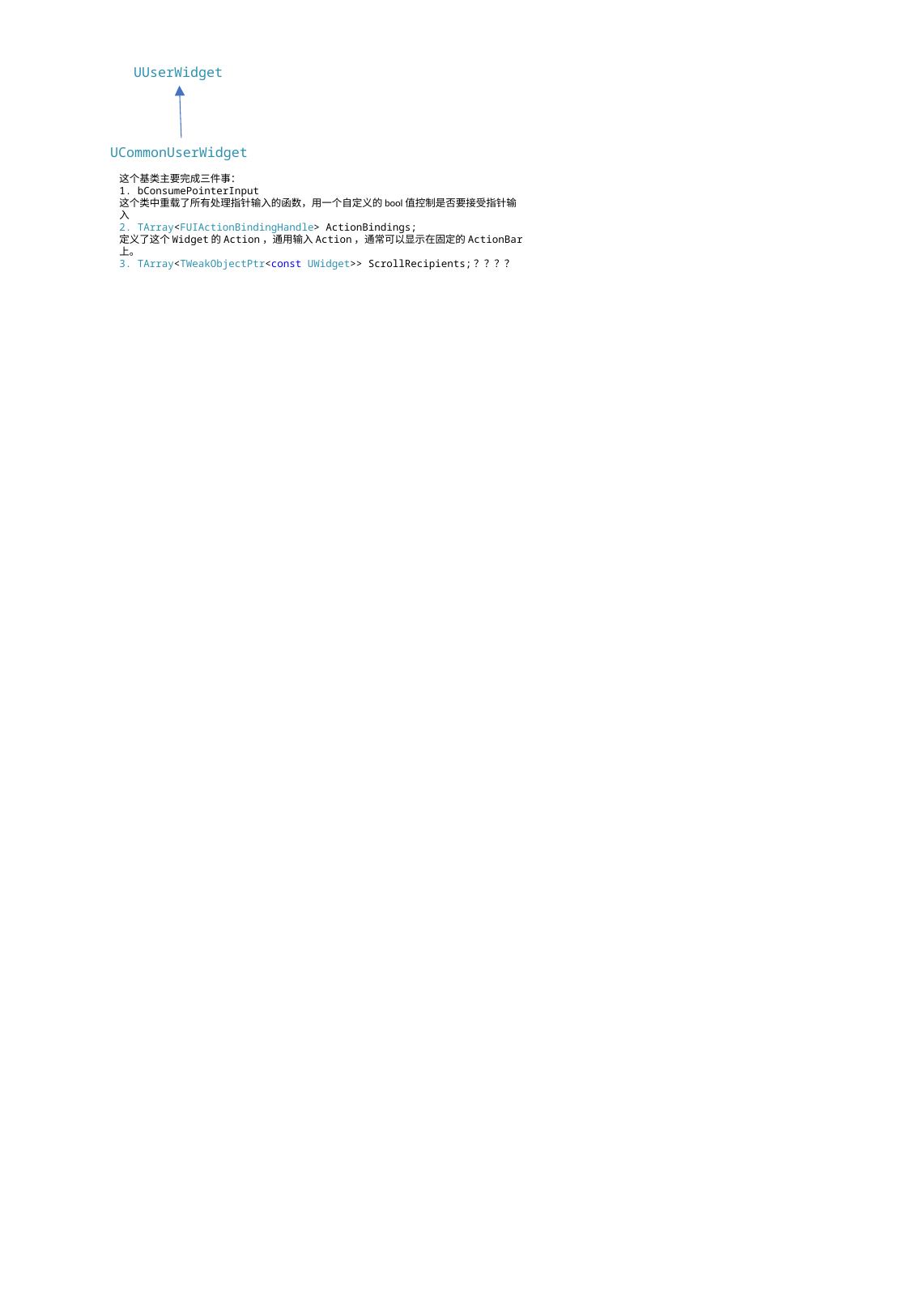

UUserWidget
UCommonUserWidget
这个基类主要完成三件事：
1. bConsumePointerInput
这个类中重载了所有处理指针输入的函数，用一个自定义的bool值控制是否要接受指针输入
2. TArray<FUIActionBindingHandle> ActionBindings;
定义了这个Widget的Action，通用输入Action，通常可以显示在固定的ActionBar上。
3. TArray<TWeakObjectPtr<const UWidget>> ScrollRecipients;？？？？